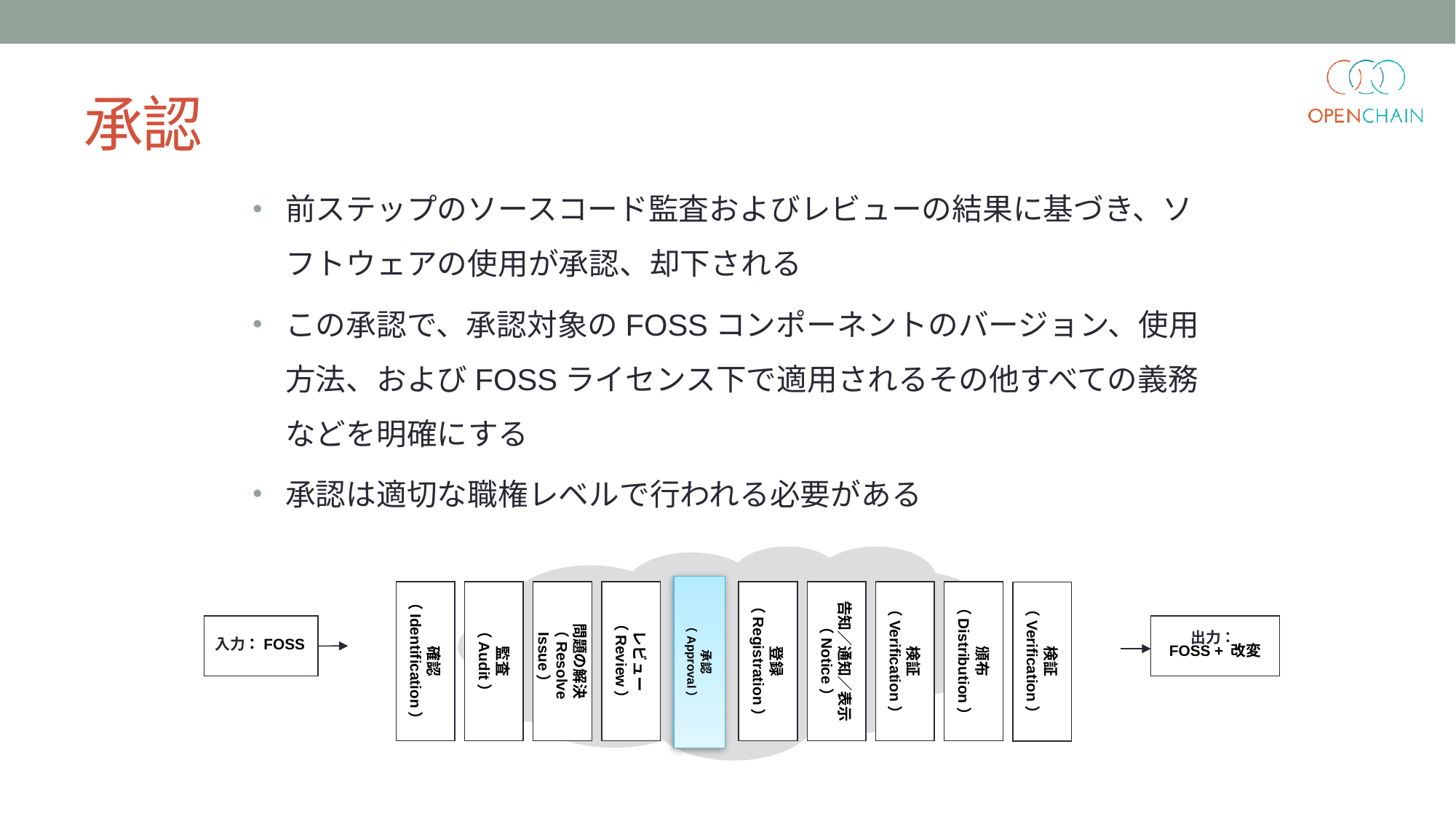

承認
前ステップのソースコード監査およびレビューの結果に基づき、ソフトウェアの使用が承認、却下される
この承認で、承認対象のFOSSコンポーネントのバージョン、使用方法、およびFOSSライセンス下で適用されるその他すべての義務などを明確にする
承認は適切な職権レベルで行われる必要がある

承認
（Approval）
出力：
FOSS + 改変
確認
（Identification）
監査
（Audit）
問題の解決
（Resolve Issue）
レビュー
（Review）
登録
（Registration）
告知／通知／表示
（Notice）
検証
（Verification）
頒布
（Distribution）
検証
（Verification）
入力：FOSS